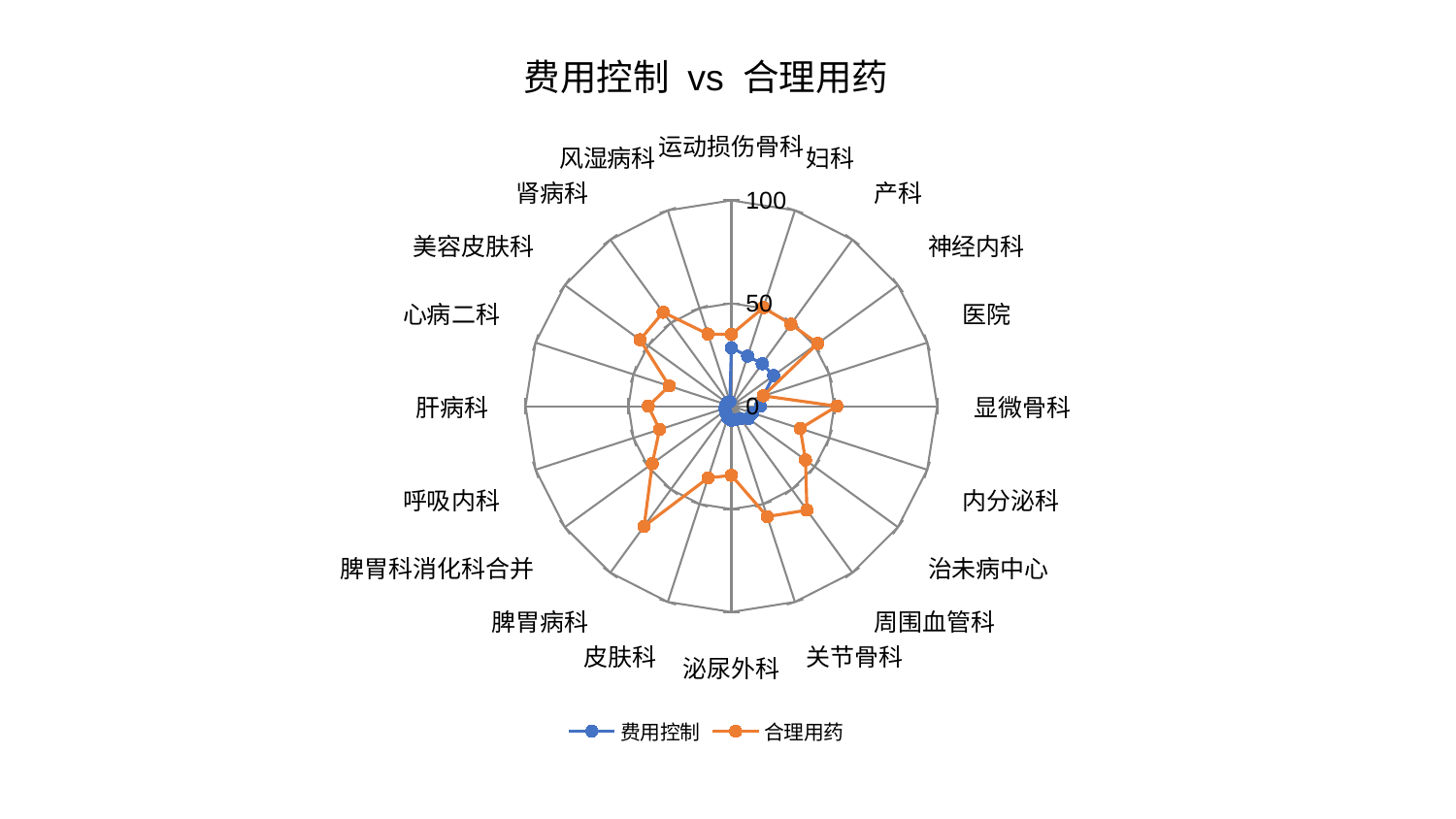

### Chart: 费用控制 vs 合理用药

| Category | 费用控制 | 合理用药 |
|---|---|---|
| 运动损伤骨科 | 28.38130935712964 | 34.88531934895933 |
| 妇科 | 25.599949391990258 | 50.36865013581488 |
| 产科 | 25.49369990681046 | 49.24410164198896 |
| 神经内科 | 25.38382398934588 | 51.849385111057344 |
| 医院 | 16.329177944202314 | 16.296272918080174 |
| 显微骨科 | 14.075368463354303 | 51.26601424165759 |
| 内分泌科 | 10.842409299209999 | 35.16930129190878 |
| 治未病中心 | 10.20696708295258 | 44.510998986095004 |
| 周围血管科 | 7.476840279386386 | 62.44215190610538 |
| 关节骨科 | 6.89900958068257 | 56.42148582432836 |
| 泌尿外科 | 6.8471587793774615 | 33.59532316245014 |
| 皮肤科 | 5.879387794176574 | 36.68330414575459 |
| 脾胃病科 | 4.343730428310917 | 72.12003302456904 |
| 脾胃科消化科合并 | 3.4900334932661696 | 47.49254249270524 |
| 呼吸内科 | 3.3286454867892585 | 36.66104447568992 |
| 肝病科 | 2.9337443876993543 | 40.37850079762628 |
| 心病二科 | 2.6305053625463577 | 31.749075125140624 |
| 美容皮肤科 | 2.559895731590681 | 54.85633336787439 |
| 肾病科 | 2.385253664298287 | 56.429681174435686 |
| 风湿病科 | 2.284373062292471 | 36.86793765039517 |
69